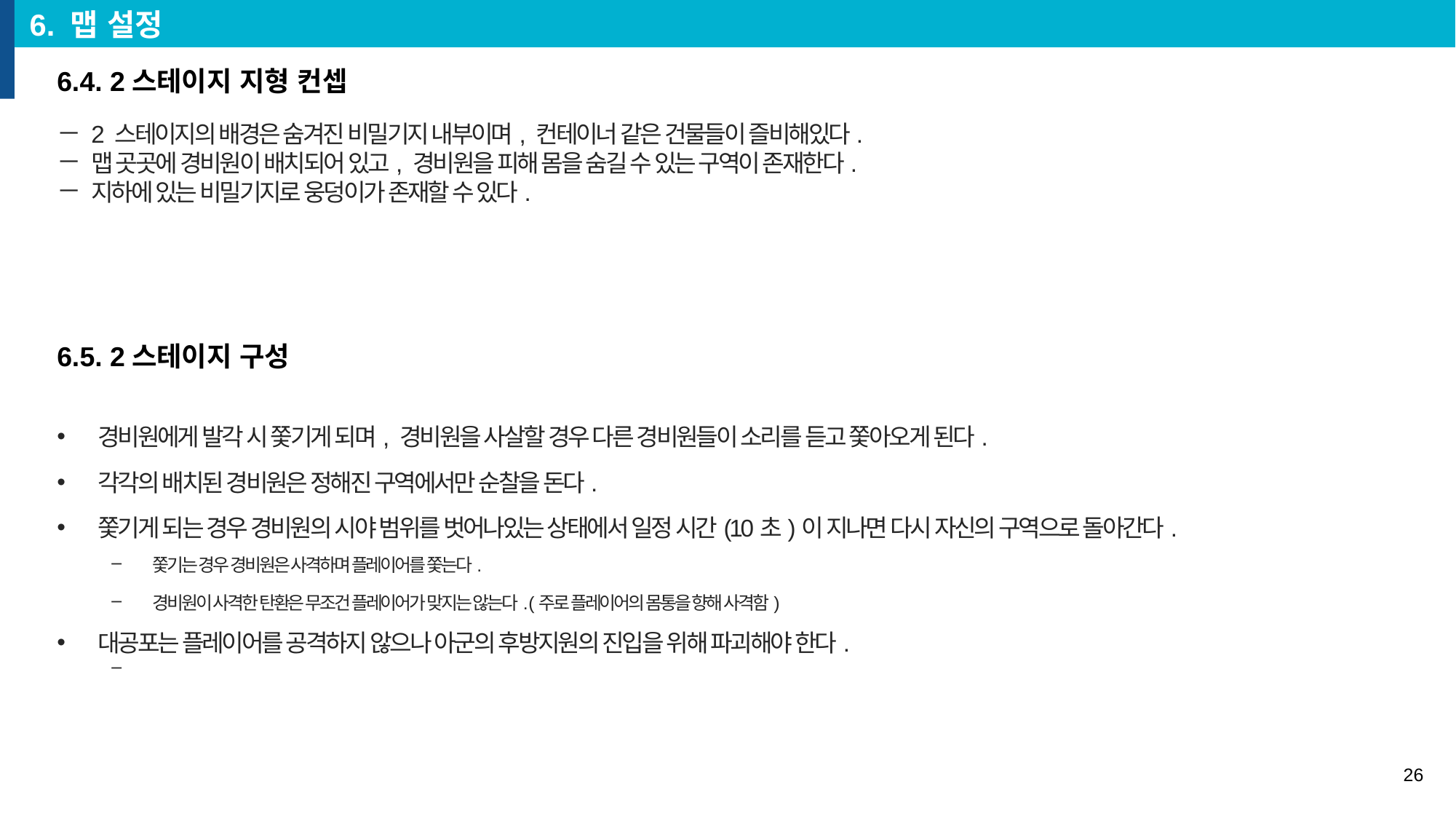

6. 맵 설정
6.4. 2스테이지 지형 컨셉
2 스테이지의 배경은 숨겨진 비밀기지 내부이며, 컨테이너 같은 건물들이 즐비해있다.
맵 곳곳에 경비원이 배치되어 있고, 경비원을 피해 몸을 숨길 수 있는 구역이 존재한다.
지하에 있는 비밀기지로 웅덩이가 존재할 수 있다.
6.5. 2스테이지 구성
경비원에게 발각 시 쫓기게 되며, 경비원을 사살할 경우 다른 경비원들이 소리를 듣고 쫓아오게 된다.
각각의 배치된 경비원은 정해진 구역에서만 순찰을 돈다.
쫓기게 되는 경우 경비원의 시야 범위를 벗어나있는 상태에서 일정 시간(10초)이 지나면 다시 자신의 구역으로 돌아간다.
쫓기는 경우 경비원은 사격하며 플레이어를 쫓는다.
경비원이 사격한 탄환은 무조건 플레이어가 맞지는 않는다. (주로 플레이어의 몸통을 향해 사격함)
대공포는 플레이어를 공격하지 않으나 아군의 후방지원의 진입을 위해 파괴해야 한다.
대공포를 파괴하지 않을 경우 후방 지원이 실패해 스토리가 진행되지 않는다.
26